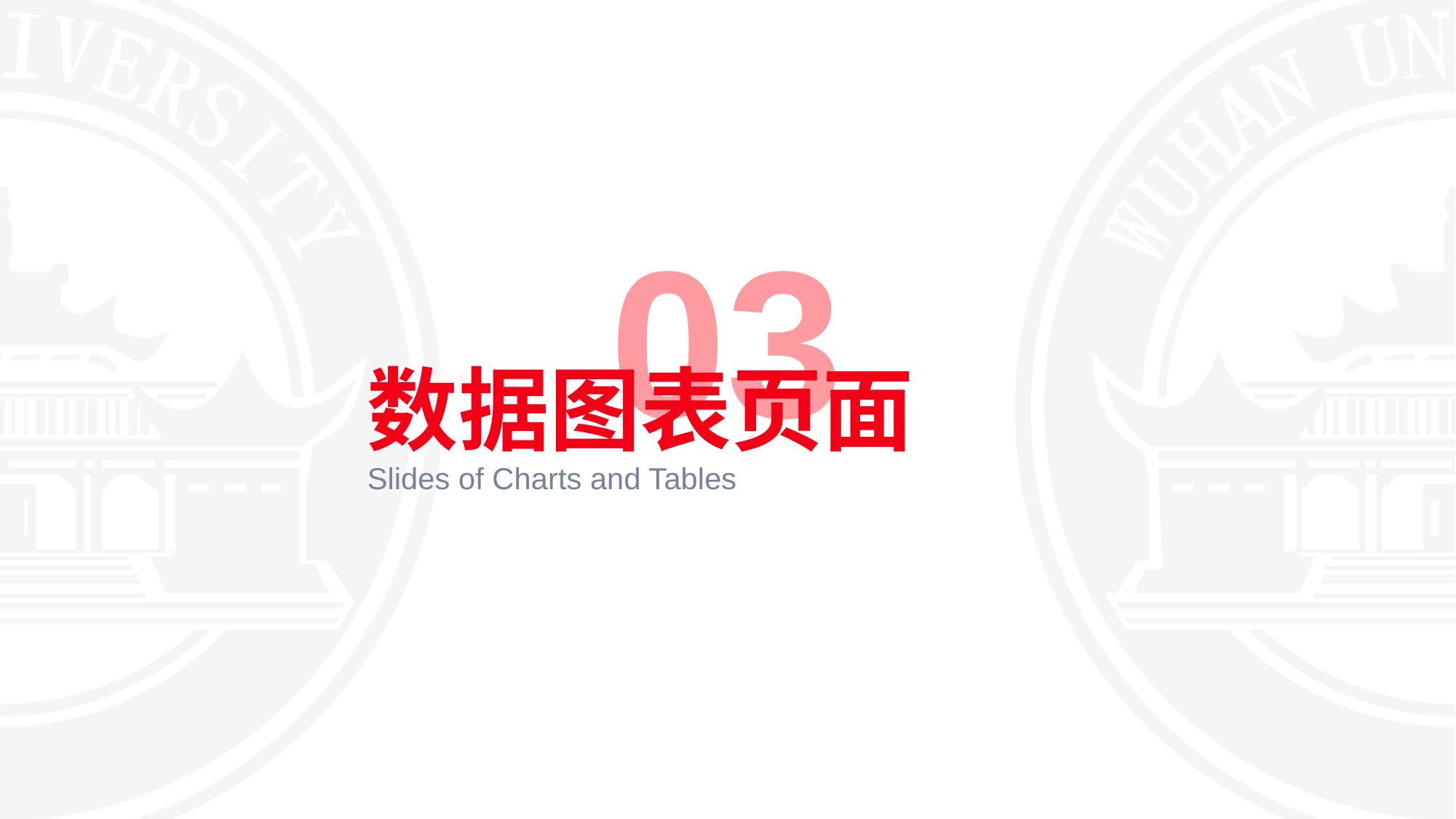

03
数据图表页面
Slides of Charts and Tables